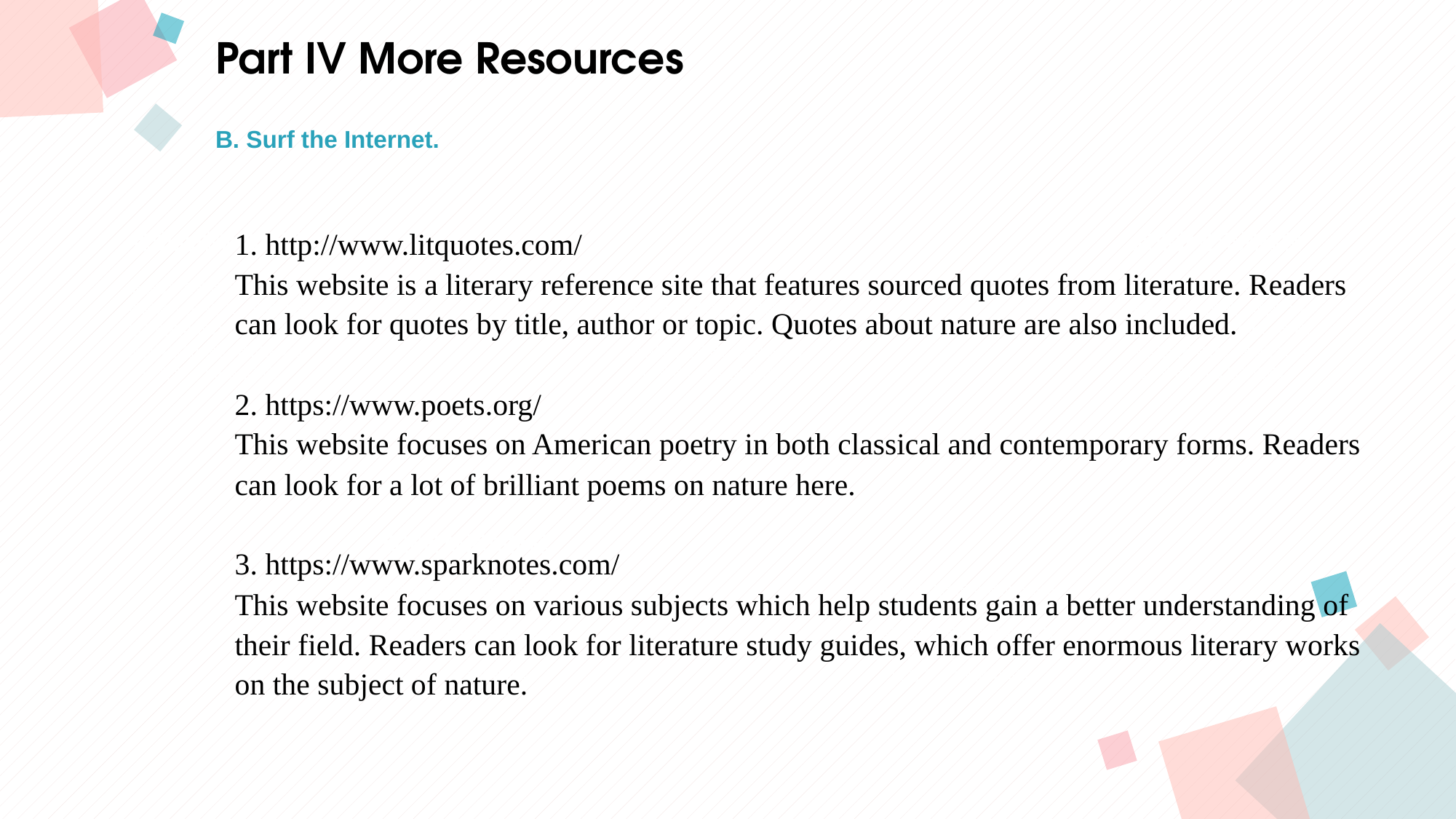

Part IV More Resources
B. Surf the Internet.
点击此处添加标题
点击此处添加标题
1. http://www.litquotes.com/
This website is a literary reference site that features sourced quotes from literature. Readers can look for quotes by title, author or topic. Quotes about nature are also included.

2. https://www.poets.org/
This website focuses on American poetry in both classical and contemporary forms. Readers can look for a lot of brilliant poems on nature here.

3. https://www.sparknotes.com/
This website focuses on various subjects which help students gain a better understanding of their field. Readers can look for literature study guides, which offer enormous literary works on the subject of nature.
标题数字等都可以通过点击和重新输入进行更改，顶部“开始”面板中可以对字体、字号、颜色等进行修改。建议正文8-14号字，1.3倍字间距。
标题数字等都可以通过点击和重新输入进行更改，顶部“开始”面板中可以对字体、字号、颜色等进行修改。建议正文8-14号字，1.3倍字间距。
标题数字等都可以通过点击和重新输入进行更改，顶部“开始”面板中可以对字体、字号、颜色等进行修改。建议正文8-14号字，1.3倍字间距。
点击此处添加标题
标题数字等都可以通过点击和重新输入进行更改，顶部“开始”面板中可以对字体、字号、颜色等进行修改。建议正文8-14号字，1.3倍字间距。
标题数字等都可以通过点击和重新输入进行更改，顶部“开始”面板中可以对字体、字号、颜色等进行修改。建议正文8-14号字，1.3倍字间距。